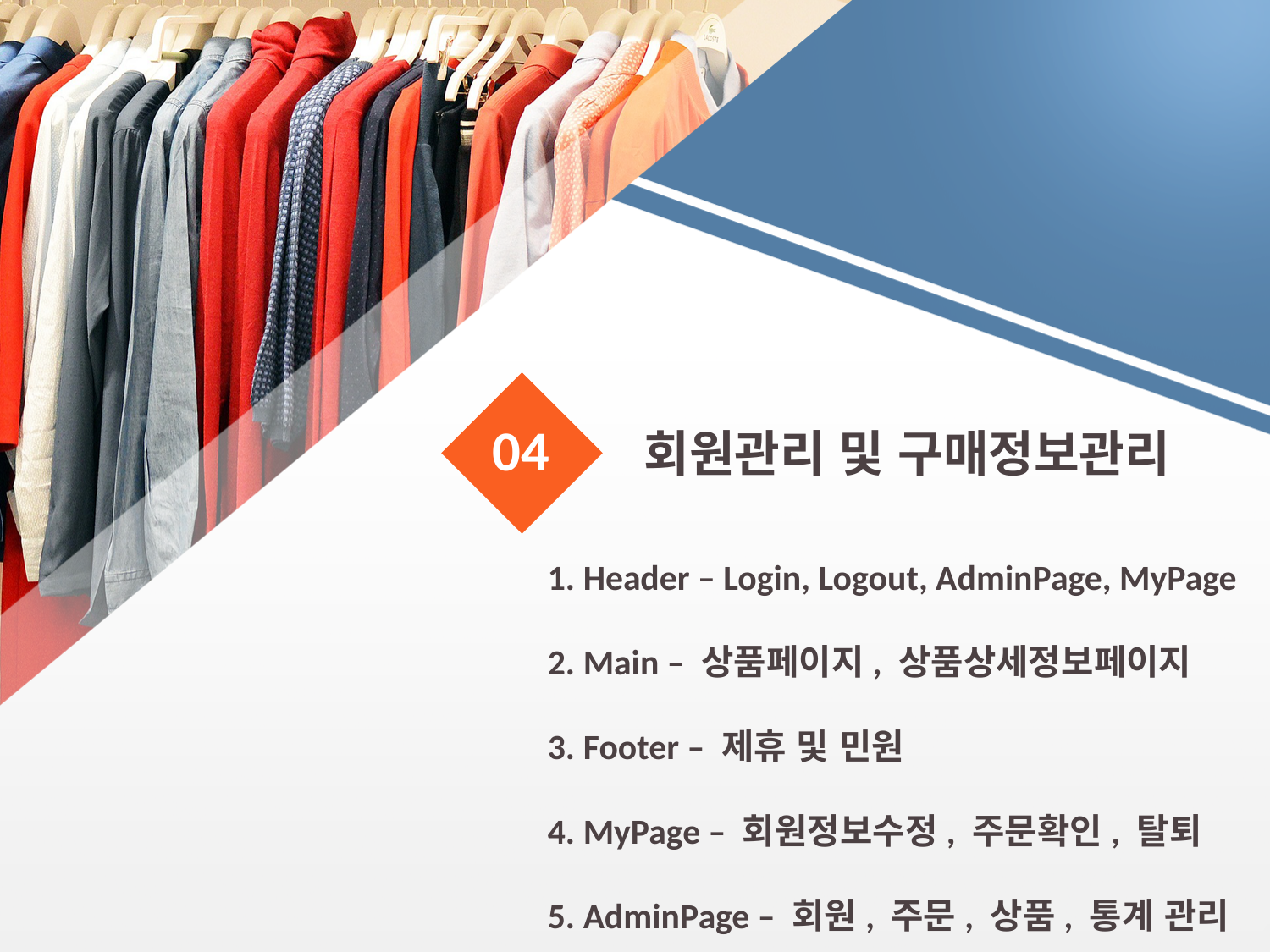

04
 회원관리 및 구매정보관리
 Header – Login, Logout, AdminPage, MyPage
 Main – 상품페이지, 상품상세정보페이지
 Footer – 제휴 및 민원
 MyPage – 회원정보수정, 주문확인, 탈퇴
 AdminPage – 회원, 주문, 상품, 통계 관리